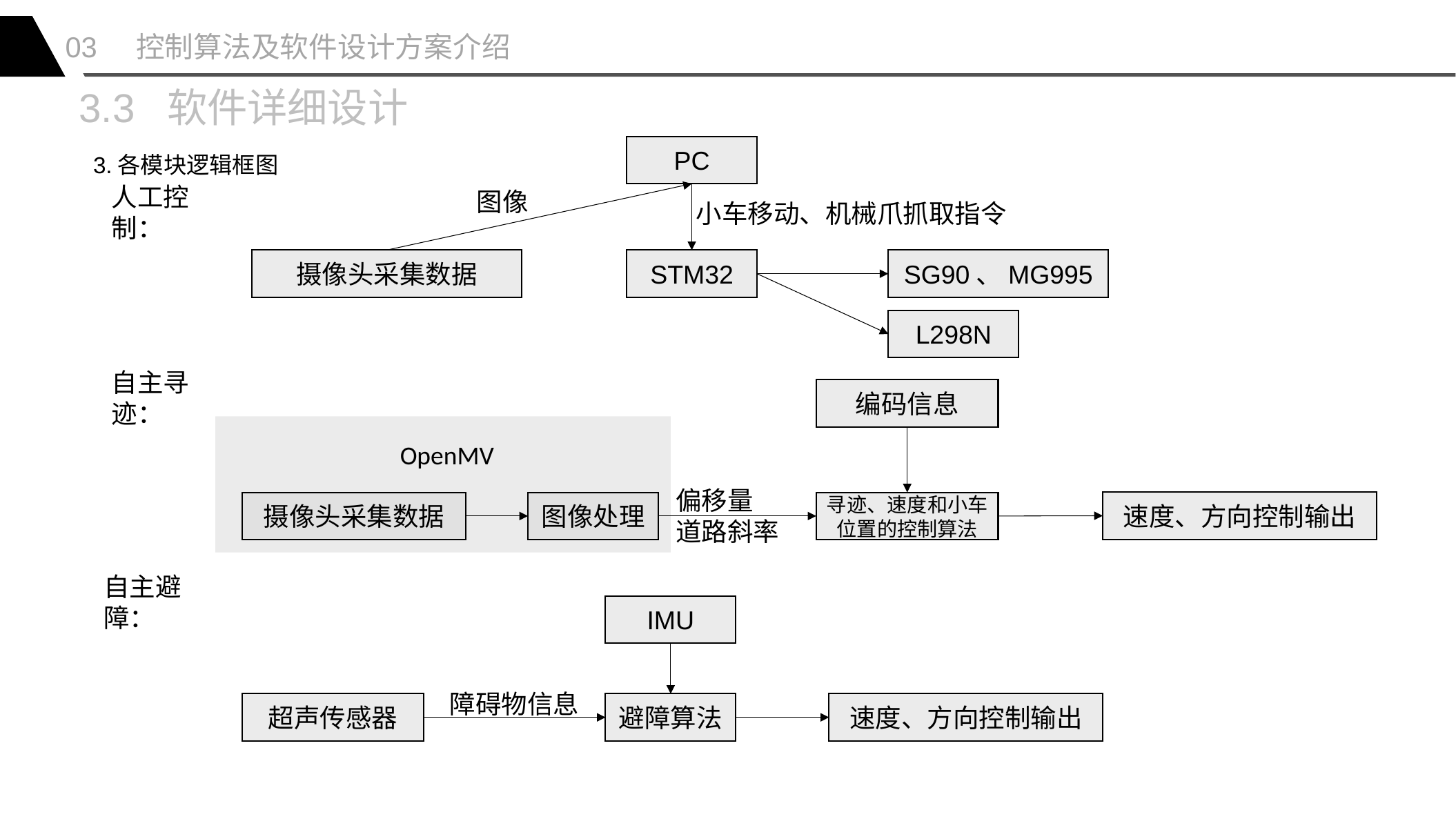

03    控制算法及软件设计方案介绍

3.3  软件详细设计
3.各模块逻辑框图
PC
人工控制：
图像
小车移动、机械爪抓取指令
STM32
SG90、MG995
摄像头采集数据
L298N
自主寻迹：
编码信息

OpenMV
偏移量
道路斜率
速度、方向控制输出
寻迹、速度和小车位置的控制算法
图像处理
摄像头采集数据
自主避障：
IMU
障碍物信息
避障算法
速度、方向控制输出
超声传感器